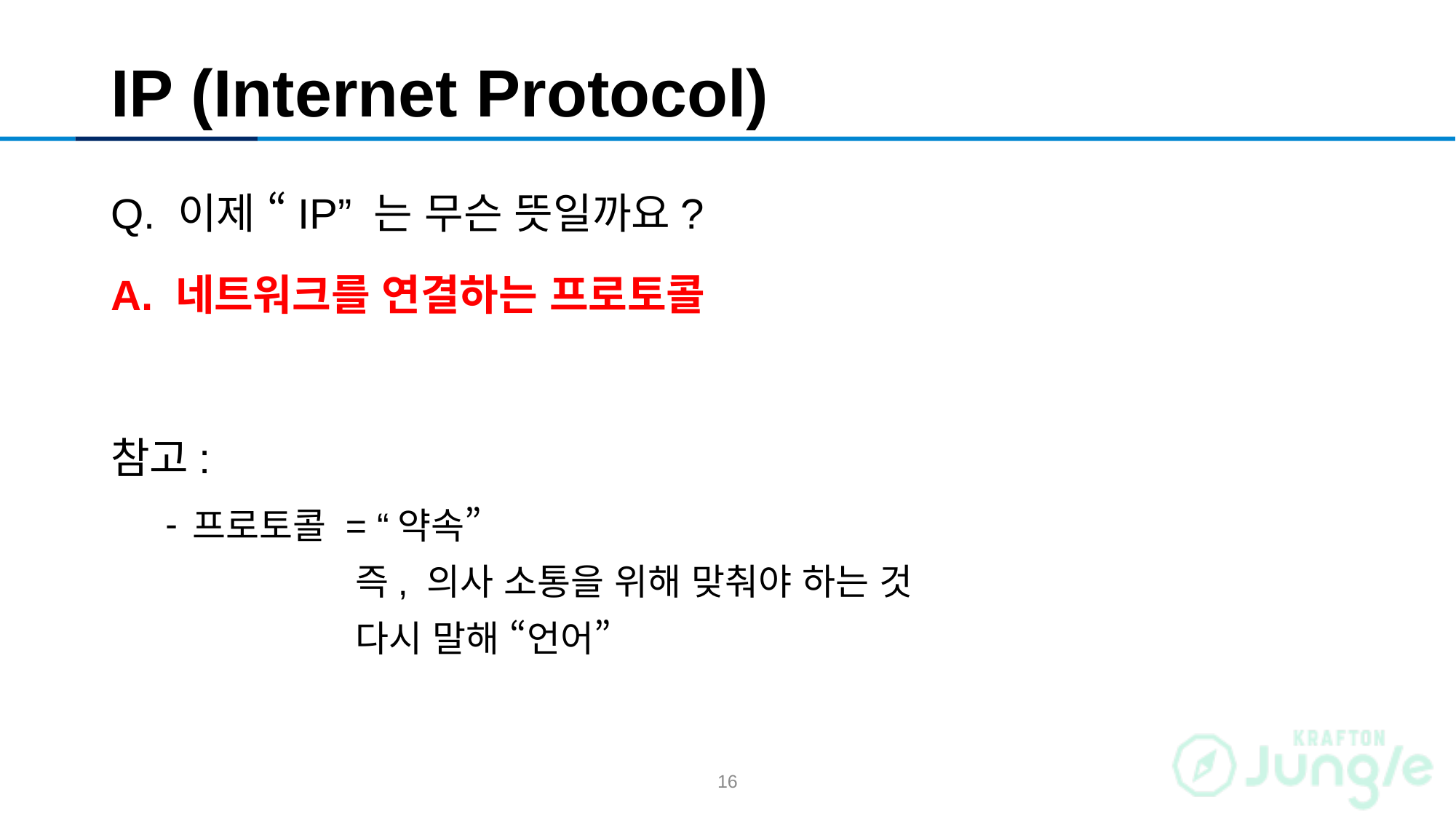

# IP (Internet Protocol)
Q. 이제 “IP” 는 무슨 뜻일까요?
A. 네트워크를 연결하는 프로토콜

참고:
프로토콜 = “약속”
                즉, 의사 소통을 위해 맞춰야 하는 것
                다시 말해 “언어”
16